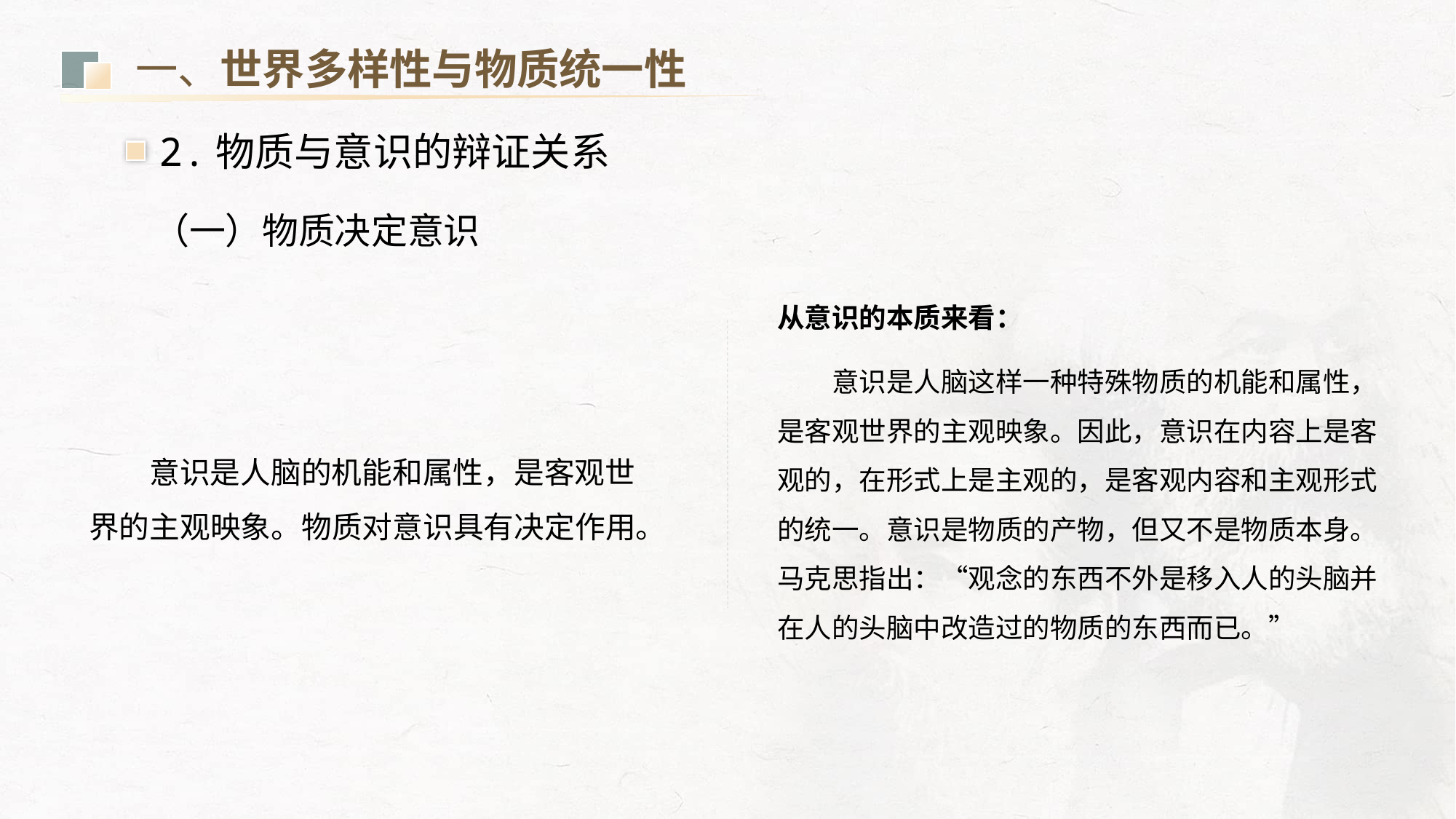

一、世界多样性与物质统一性

2.物质与意识的辩证关系

（一）物质决定意识
从意识的本质来看：
意识是人脑这样一种特殊物质的机能和属性，是客观世界的主观映象。因此，意识在内容上是客观的，在形式上是主观的，是客观内容和主观形式的统一。意识是物质的产物，但又不是物质本身。马克思指出：“观念的东西不外是移入人的头脑并在人的头脑中改造过的物质的东西而已。”
意识是人脑的机能和属性，是客观世界的主观映象。物质对意识具有决定作用。